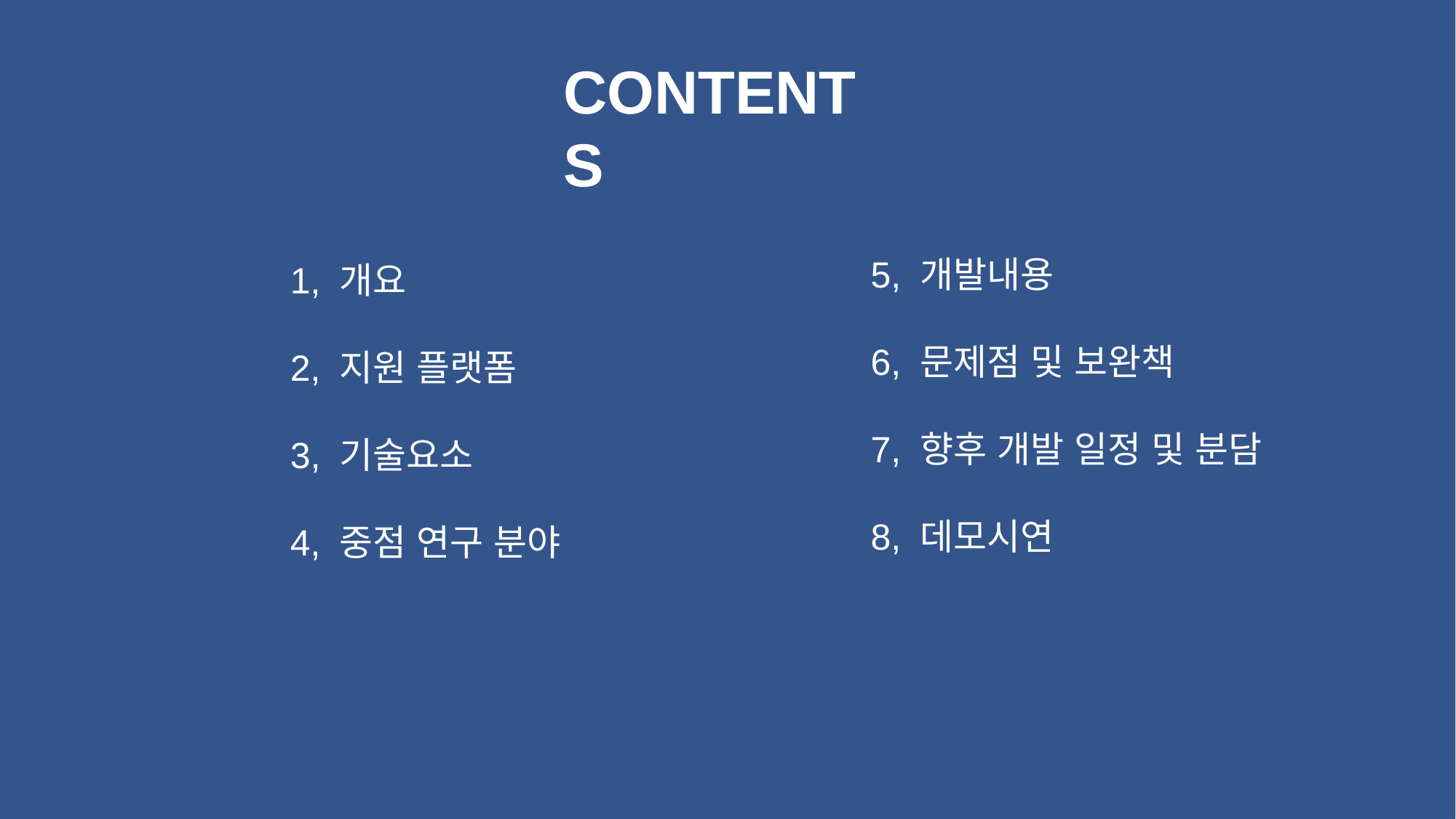

CONTENTS
5, 개발내용

6, 문제점 및 보완책

7, 향후 개발 일정 및 분담

8, 데모시연

1, 개요

2, 지원 플랫폼

3, 기술요소

4, 중점 연구 분야